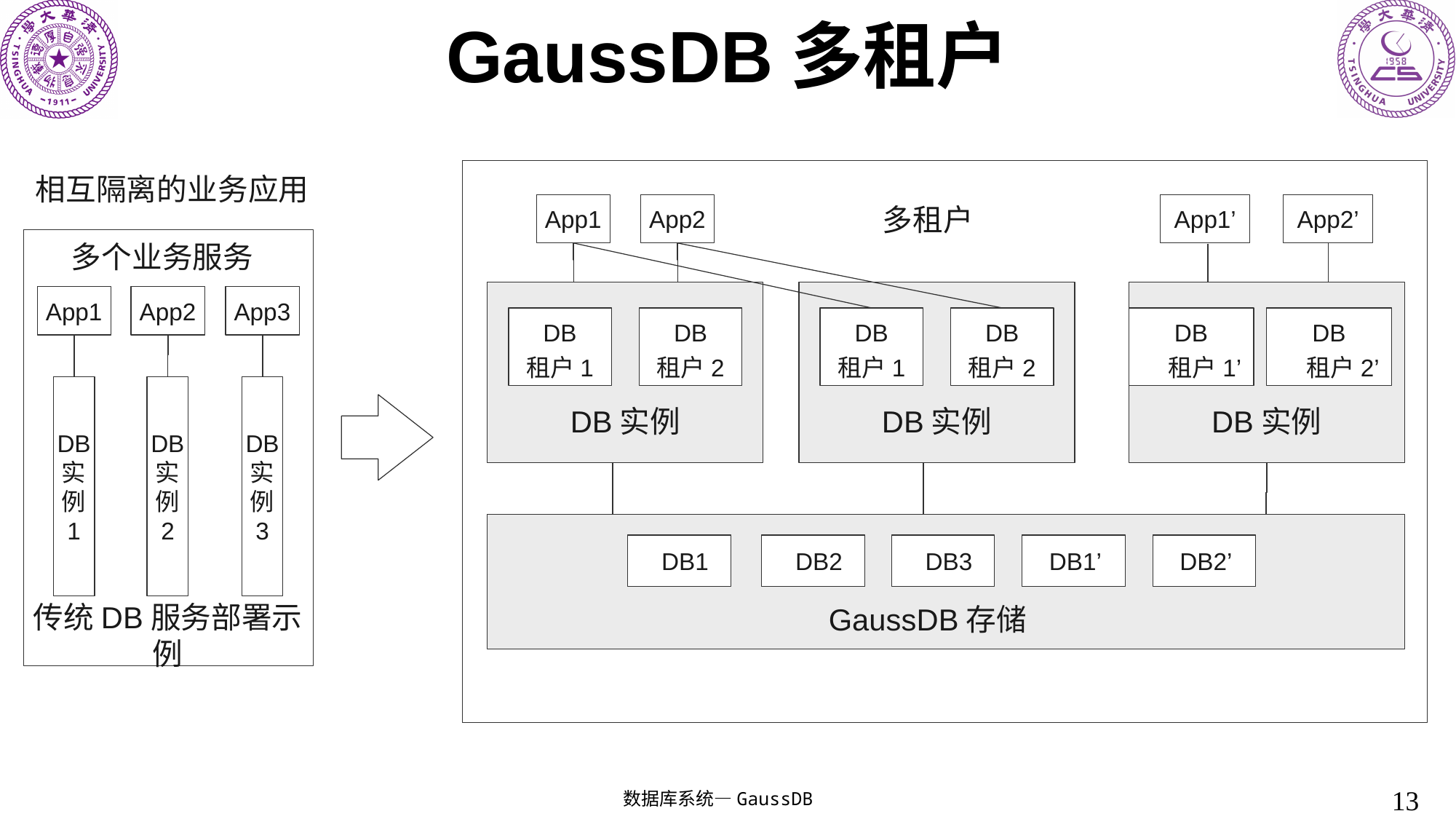

# GaussDB多租户
相互隔离的业务应用

多租户
App1
App2
App1’
App2’

多个业务服务

App1
App2
App3
DB
租户1
DB
租户2
DB
租户1
DB
租户2
DB
    租户1’
DB
    租户2’

DB
实
例
1
DB
实
例
2
DB
实
例
3

DB实例
DB实例
DB实例

     DB1
     DB2
     DB3
    DB1’
    DB2’
GaussDB存储
传统DB服务部署示例
13
数据库系统—GaussDB